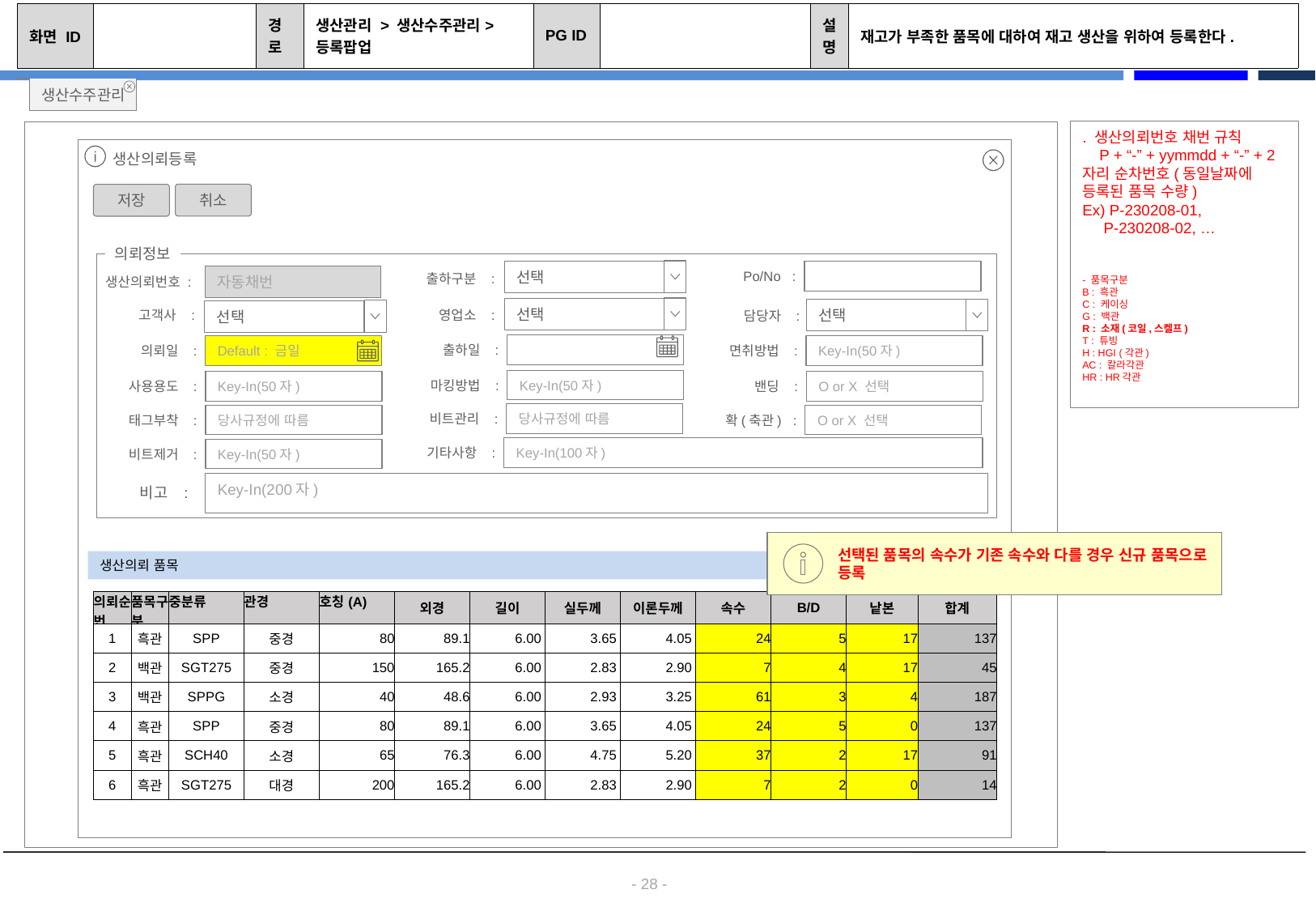

| 화면 ID |  | 경로 | 생산관리 > 생산수주관리>등록팝업 | PG ID |  | 설명 | 재고가 부족한 품목에 대하여 재고 생산을 위하여 등록한다. |
| --- | --- | --- | --- | --- | --- | --- | --- |
생산수주관리

. 생산의뢰번호 채번 규칙
    P + “-” + yymmdd + “-” + 2자리 순차번호(동일날짜에 등록된 품목 수량)
Ex) P-230208-01,
     P-230208-02, …

- 품목구분
B : 흑관
C : 케이싱
G : 백관
R : 소재(코일,스켈프)
T : 튜빙
H : HGI (각관)
AC : 칼라각관
HR : HR각관

생산의뢰등록

취소
저장
의뢰정보

선택

Po/No   :
출하구분   :
자동채번
생산의뢰번호 :
선택

선택

고객사   :
영업소   :
담당자   :
선택

출하일   :

Key-In(50자)
면취방법   :
Default : 금일
의뢰일   :

Key-In(50자)
마킹방법   :
O or X 선택
밴딩   :
Key-In(50자)
사용용도   :
당사규정에 따름
비트관리   :
O or X 선택
확(축관)   :
당사규정에 따름
태그부착   :
Key-In(100자)
기타사항   :
Key-In(50자)
비트제거   :
Key-In(200자)
비고   :
선택된 품목의 속수가 기존 속수와 다를 경우 신규 품목으로 등록

생산의뢰 품목
| 의뢰순번 | 품목구분 | 중분류 | 관경 | 호칭(A) | 외경 | 길이 | 실두께 | 이론두께 | 속수 | B/D | 낱본 | 합계 |
| --- | --- | --- | --- | --- | --- | --- | --- | --- | --- | --- | --- | --- |
| 1 | 흑관 | SPP | 중경 | 80 | 89.1 | 6.00 | 3.65 | 4.05 | 24 | 5 | 17 | 137 |
| 2 | 백관 | SGT275 | 중경 | 150 | 165.2 | 6.00 | 2.83 | 2.90 | 7 | 4 | 17 | 45 |
| 3 | 백관 | SPPG | 소경 | 40 | 48.6 | 6.00 | 2.93 | 3.25 | 61 | 3 | 4 | 187 |
| 4 | 흑관 | SPP | 중경 | 80 | 89.1 | 6.00 | 3.65 | 4.05 | 24 | 5 | 0 | 137 |
| 5 | 흑관 | SCH40 | 소경 | 65 | 76.3 | 6.00 | 4.75 | 5.20 | 37 | 2 | 17 | 91 |
| 6 | 흑관 | SGT275 | 대경 | 200 | 165.2 | 6.00 | 2.83 | 2.90 | 7 | 2 | 0 | 14 |